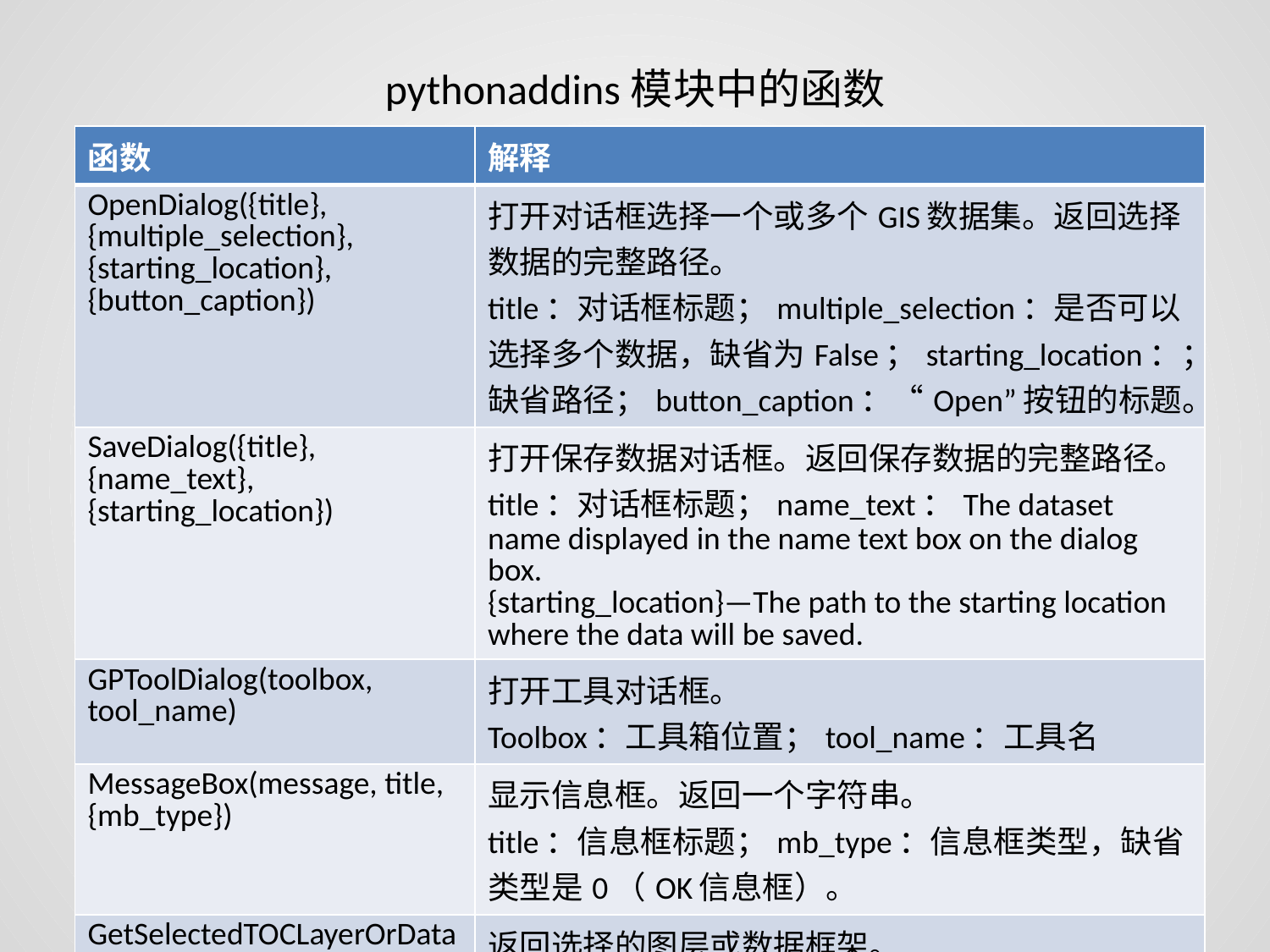

pythonaddins模块中的函数
| 函数 | 解释 |
| --- | --- |
| OpenDialog({title}, {multiple\_selection}, {starting\_location}, {button\_caption}) | 打开对话框选择一个或多个GIS数据集。返回选择数据的完整路径。 title：对话框标题；multiple\_selection：是否可以选择多个数据，缺省为False；starting\_location：；缺省路径；button\_caption：“Open”按钮的标题。 |
| SaveDialog({title}, {name\_text}, {starting\_location}) | 打开保存数据对话框。返回保存数据的完整路径。 title：对话框标题；name\_text：The dataset name displayed in the name text box on the dialog box. {starting\_location}—The path to the starting location where the data will be saved. |
| GPToolDialog(toolbox, tool\_name) | 打开工具对话框。 Toolbox：工具箱位置；tool\_name：工具名 |
| MessageBox(message, title, {mb\_type}) | 显示信息框。返回一个字符串。 title：信息框标题；mb\_type：信息框类型，缺省类型是0（OK信息框）。 |
| GetSelectedTOCLayerOrDataFrame() | 返回选择的图层或数据框架。 |